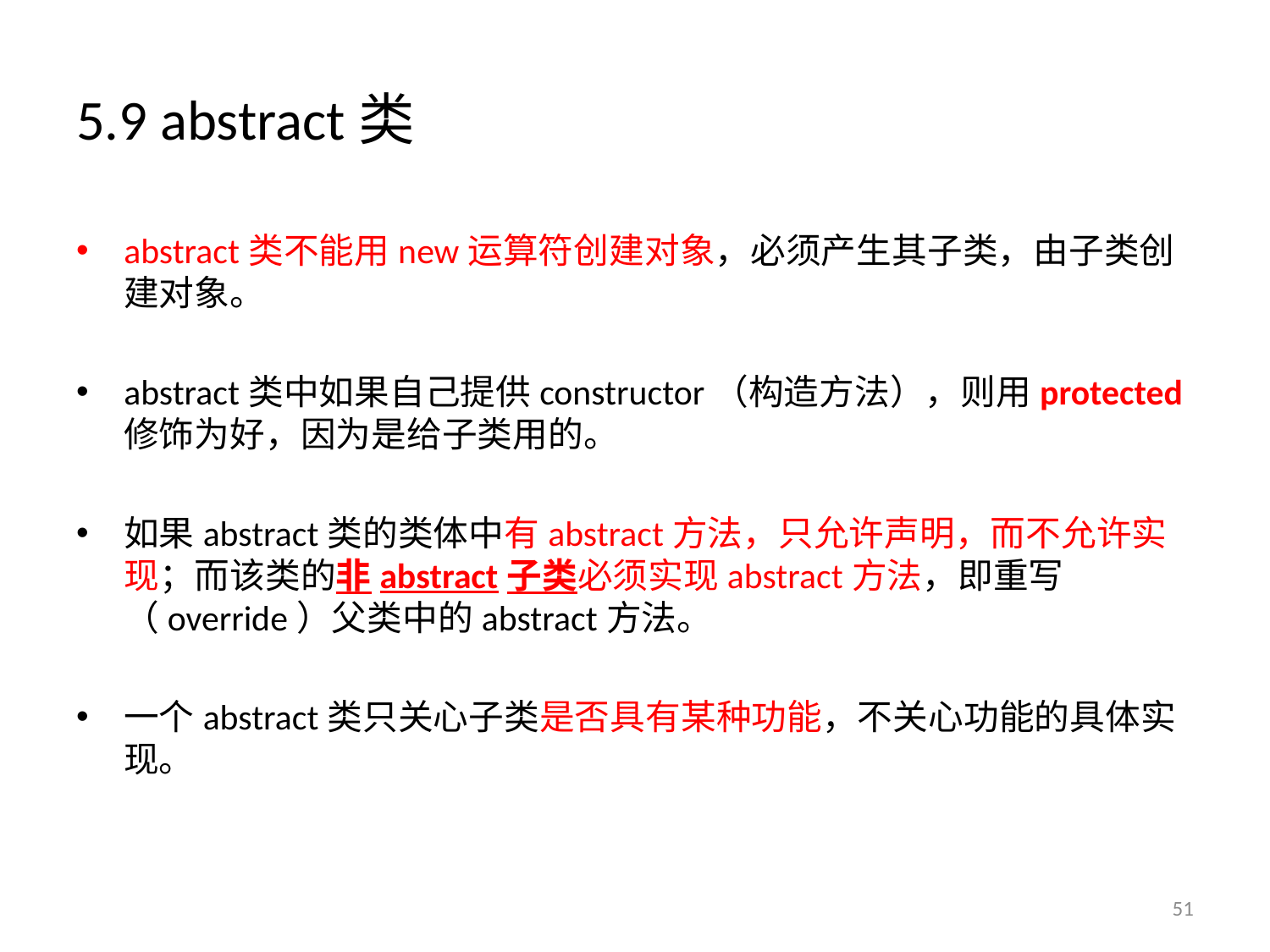

# 5.9 abstract类
abstract类不能用new运算符创建对象，必须产生其子类，由子类创建对象。

abstract类中如果自己提供constructor（构造方法），则用protected修饰为好，因为是给子类用的。

如果abstract类的类体中有abstract方法，只允许声明，而不允许实现；而该类的非abstract子类必须实现abstract方法，即重写（override）父类中的abstract方法。

一个abstract类只关心子类是否具有某种功能，不关心功能的具体实现。
51